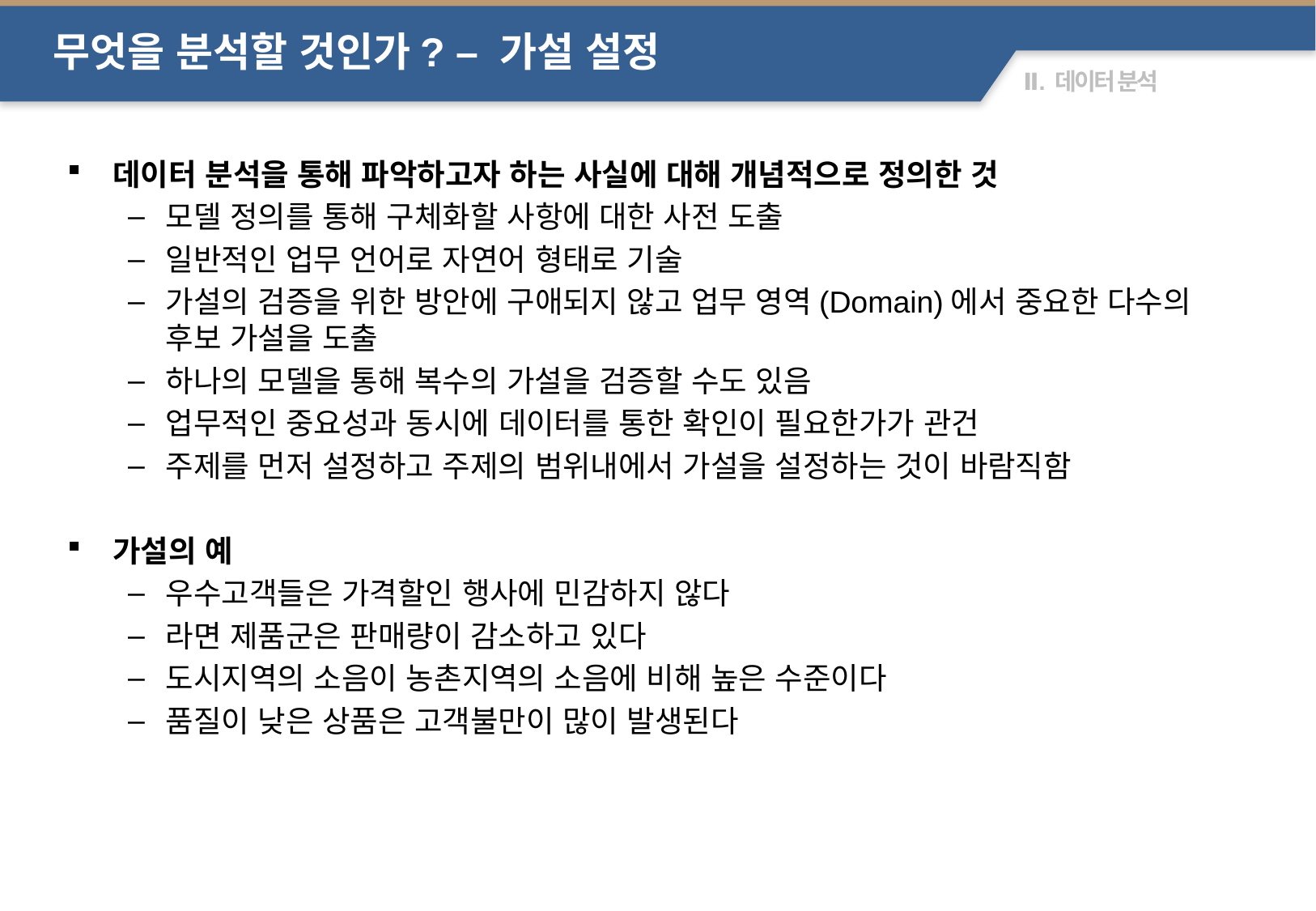

무엇을 분석할 것인가? – 가설 설정
데이터 분석을 통해 파악하고자 하는 사실에 대해 개념적으로 정의한 것
모델 정의를 통해 구체화할 사항에 대한 사전 도출
일반적인 업무 언어로 자연어 형태로 기술
가설의 검증을 위한 방안에 구애되지 않고 업무 영역(Domain)에서 중요한 다수의 후보 가설을 도출
하나의 모델을 통해 복수의 가설을 검증할 수도 있음
업무적인 중요성과 동시에 데이터를 통한 확인이 필요한가가 관건
주제를 먼저 설정하고 주제의 범위내에서 가설을 설정하는 것이 바람직함

가설의 예
우수고객들은 가격할인 행사에 민감하지 않다
라면 제품군은 판매량이 감소하고 있다
도시지역의 소음이 농촌지역의 소음에 비해 높은 수준이다
품질이 낮은 상품은 고객불만이 많이 발생된다